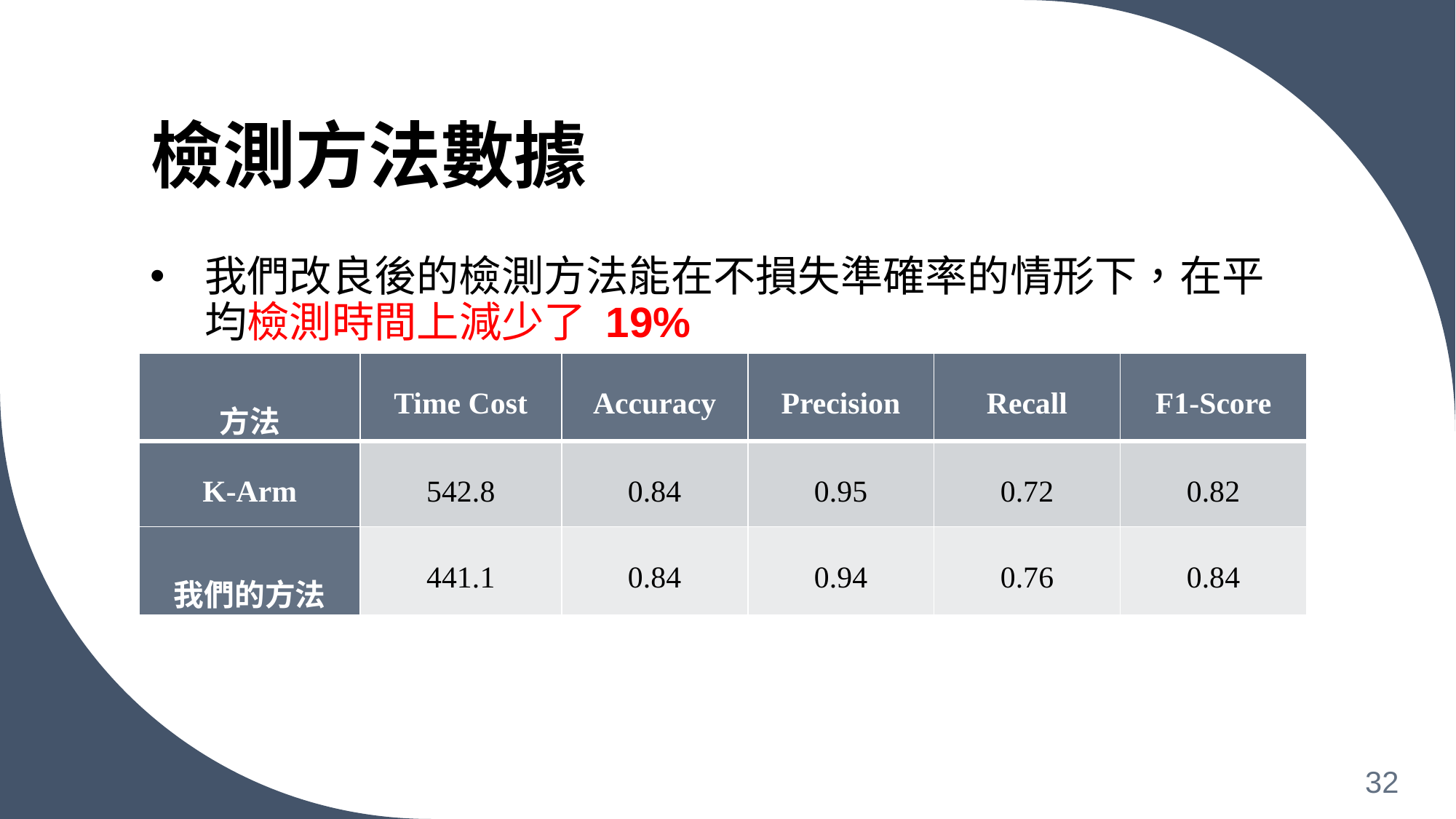

# 檢測方法數據
我們改良後的檢測方法能在不損失準確率的情形下，在平均檢測時間上減少了 19%

| 方法 | Time Cost | Accuracy | Precision | Recall | F1-Score |
| --- | --- | --- | --- | --- | --- |
| K-Arm | 542.8 | 0.84 | 0.95 | 0.72 | 0.82 |
| 我們的方法 | 441.1 | 0.84 | 0.94 | 0.76 | 0.84 |
32